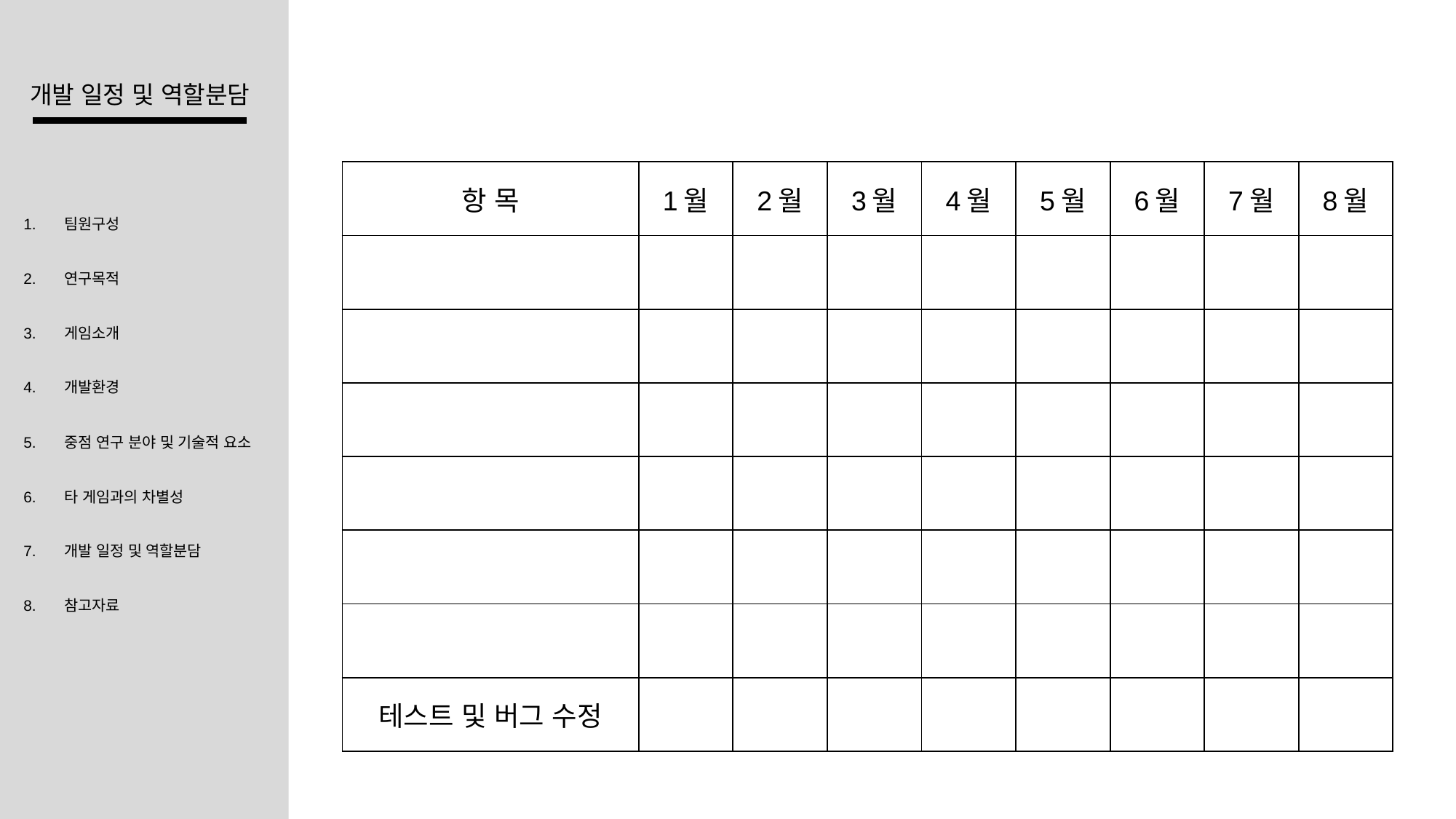

개발 일정 및 역할분담
| 항 목 | 1월 | 2월 | 3월 | 4월 | 5월 | 6월 | 7월 | 8월 |
| --- | --- | --- | --- | --- | --- | --- | --- | --- |
|  |  |  |  |  |  |  |  |  |
|  |  |  |  |  |  |  |  |  |
|  |  |  |  |  |  |  |  |  |
|  |  |  |  |  |  |  |  |  |
|  |  |  |  |  |  |  |  |  |
|  |  |  |  |  |  |  |  |  |
| 테스트 및 버그 수정 |  |  |  |  |  |  |  |  |
팀원구성
연구목적
게임소개
개발환경
중점 연구 분야 및 기술적 요소
타 게임과의 차별성
개발 일정 및 역할분담
참고자료